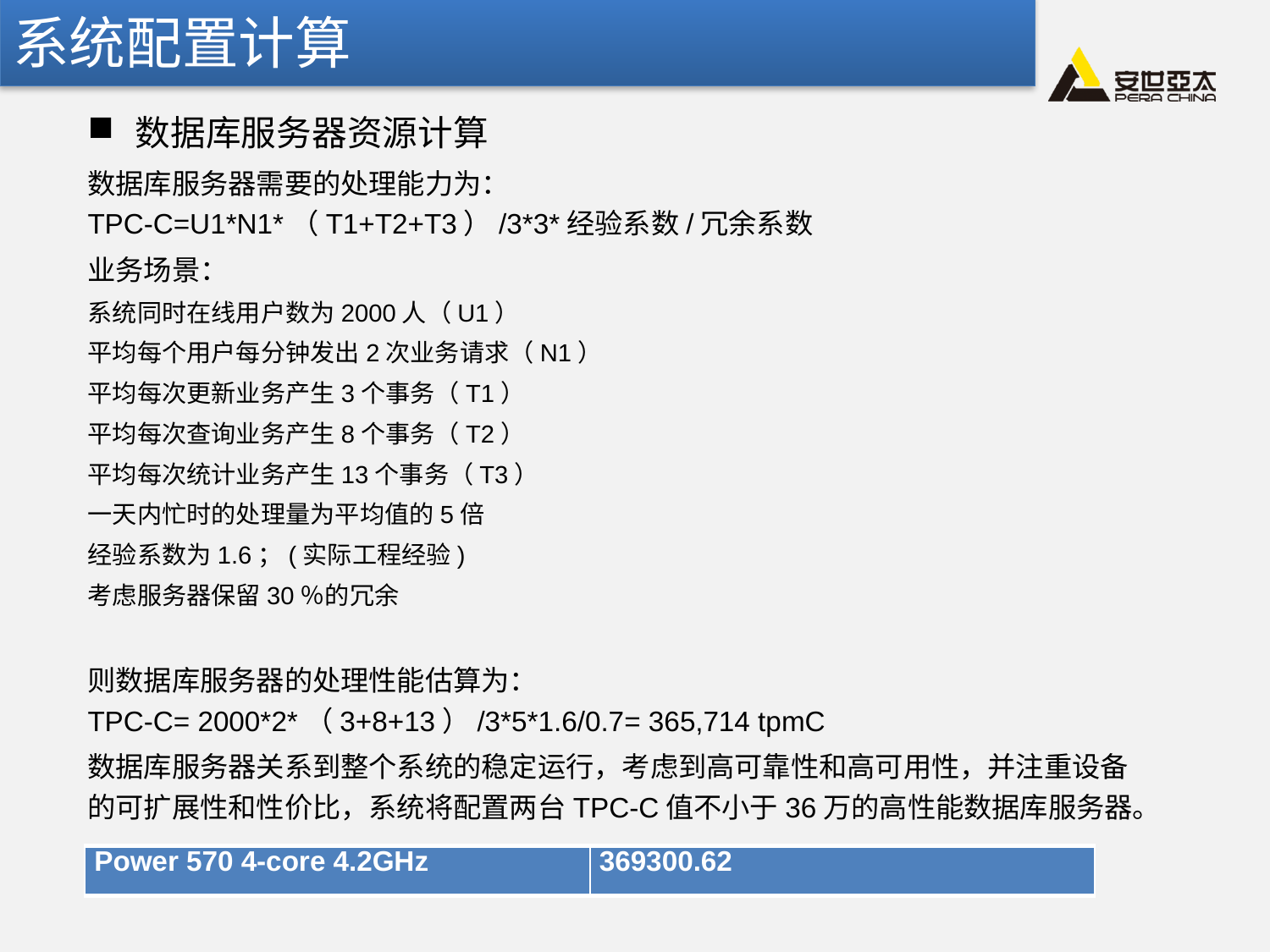

系统配置计算
数据库服务器资源计算
数据库服务器需要的处理能力为：
TPC-C=U1*N1*（T1+T2+T3）/3*3*经验系数/冗余系数
业务场景：
系统同时在线用户数为2000人（U1）
平均每个用户每分钟发出2次业务请求（N1）
平均每次更新业务产生3个事务（T1）
平均每次查询业务产生8个事务（T2）
平均每次统计业务产生13个事务（T3）
一天内忙时的处理量为平均值的5倍
经验系数为1.6；(实际工程经验)
考虑服务器保留30％的冗余
则数据库服务器的处理性能估算为：
TPC-C= 2000*2*（3+8+13）/3*5*1.6/0.7= 365,714 tpmC
数据库服务器关系到整个系统的稳定运行，考虑到高可靠性和高可用性，并注重设备的可扩展性和性价比，系统将配置两台TPC-C值不小于36万的高性能数据库服务器。

| Power 570 4-core 4.2GHz | 369300.62 |
| --- | --- |